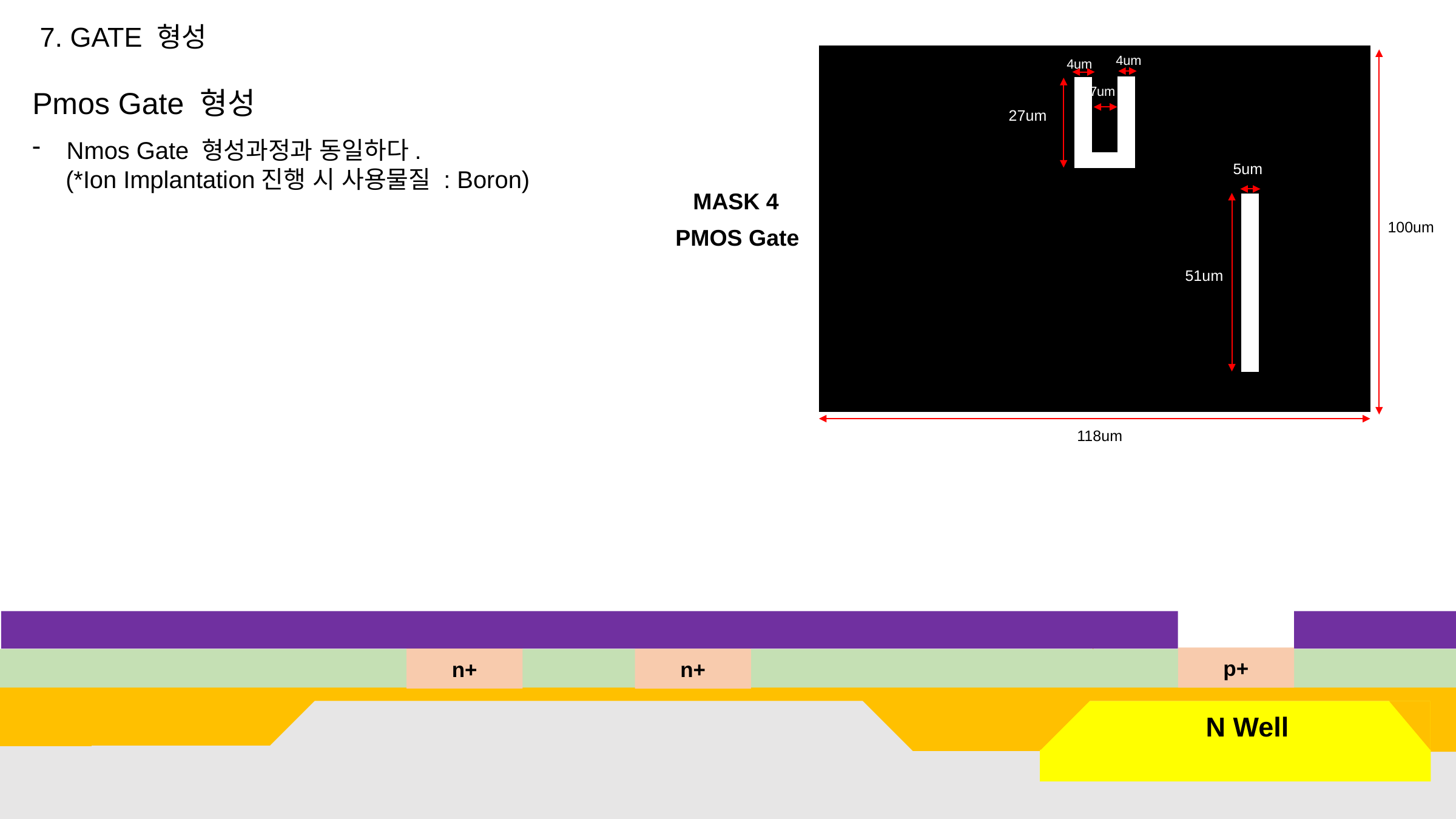

7. GATE 형성

4um
4um

7um
27um

5um

100um
51um
118um
Pmos Gate 형성

Nmos Gate 형성과정과 동일하다.
     (*Ion Implantation진행 시 사용물질 : Boron)
MASK 4
PMOS Gate

p+
n+
n+

           N Well